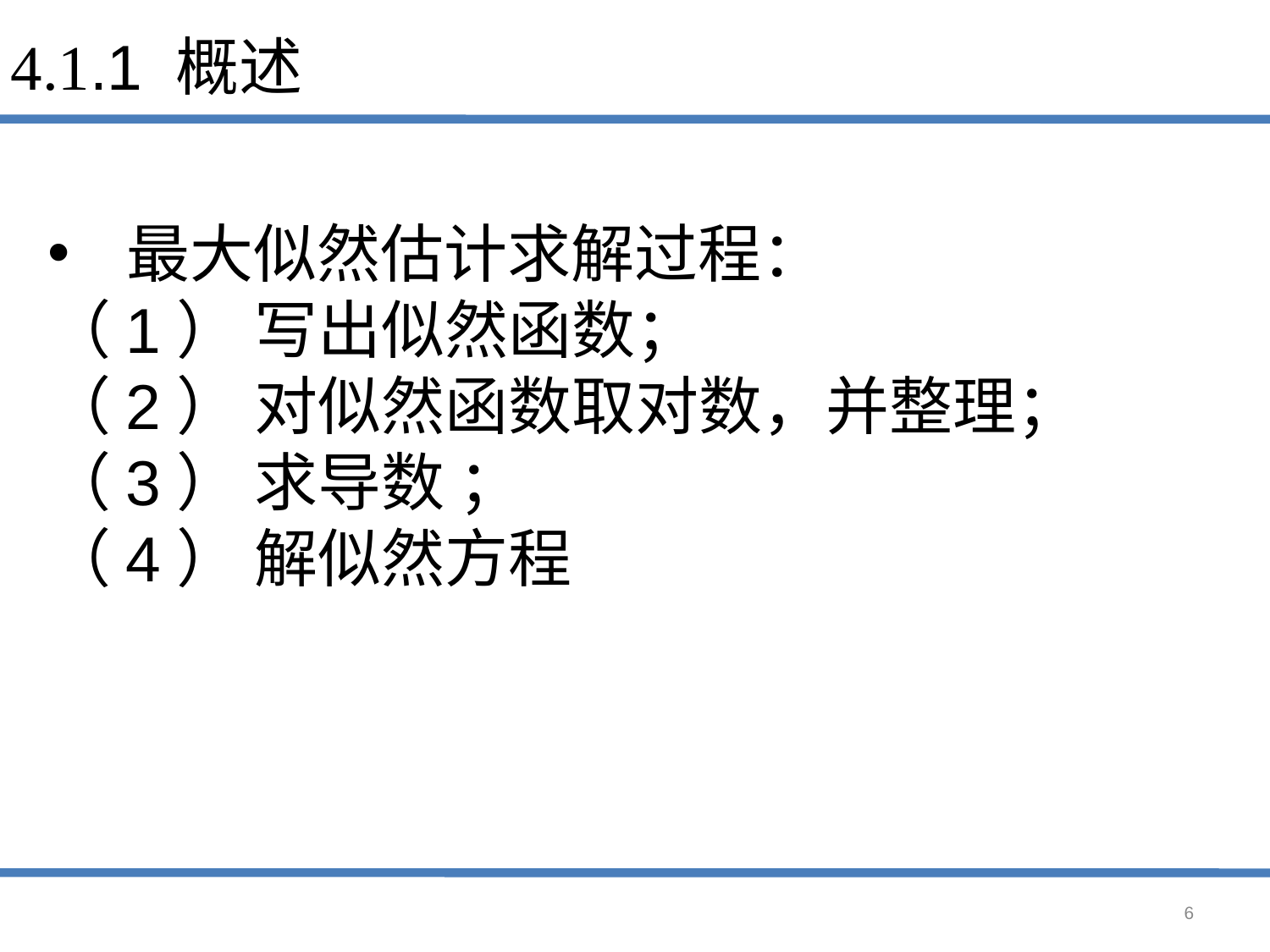

# 4.1.1 概述
最大似然估计求解过程：
（1） 写出似然函数；
（2） 对似然函数取对数，并整理；
（3） 求导数 ；
（4） 解似然方程

6